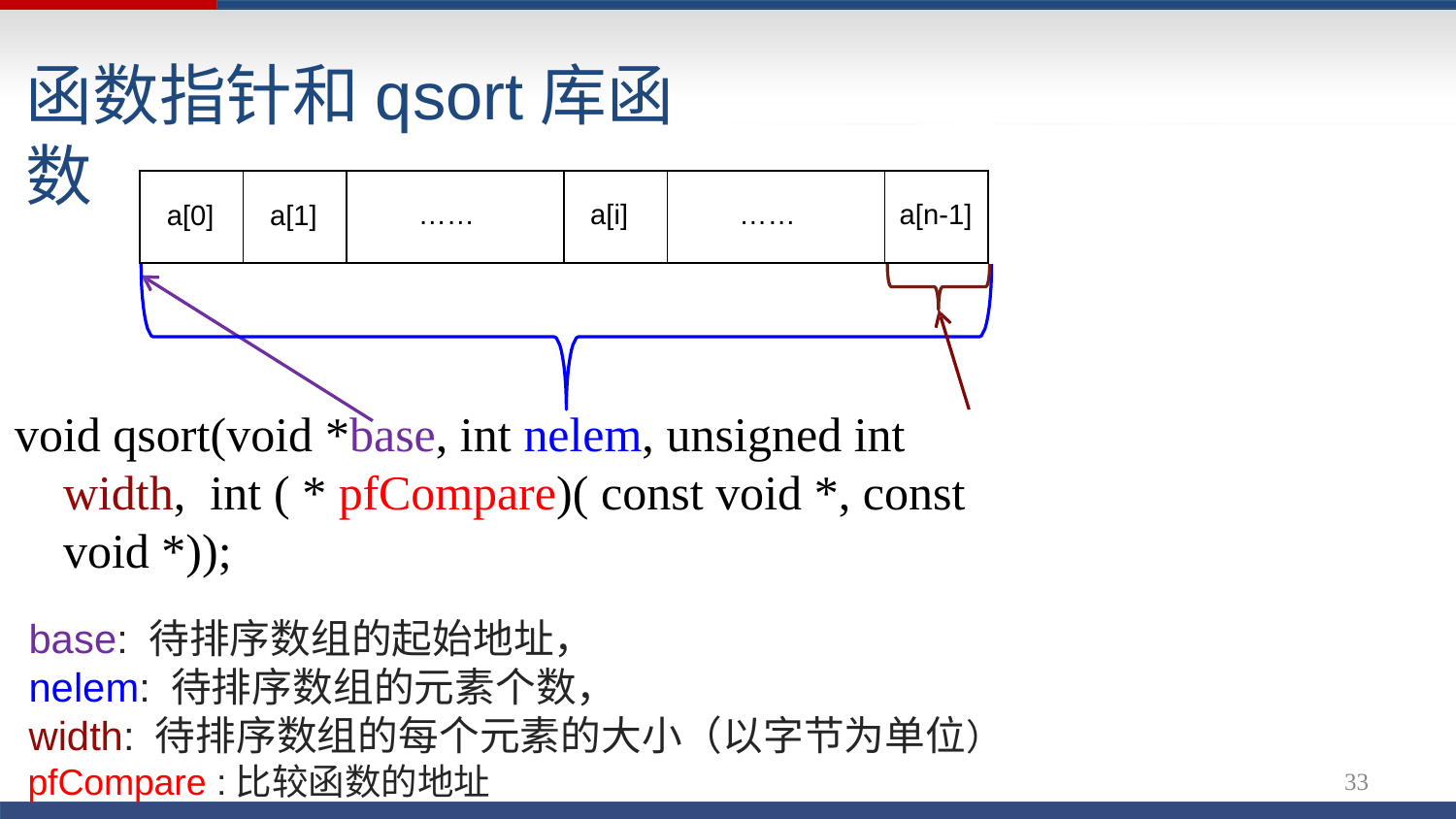

# 函数指针和qsort库函数
| a[0] | a[1] | …… | a[i] | …… | a[n-1] |
| --- | --- | --- | --- | --- | --- |

void qsort(void *base, int nelem, unsigned int width,  int ( * pfCompare)( const void *, const void *));
base: 待排序数组的起始地址，
nelem: 待排序数组的元素个数，
width: 待排序数组的每个元素的大小（以字节为单位）
pfCompare :比较函数的地址
33